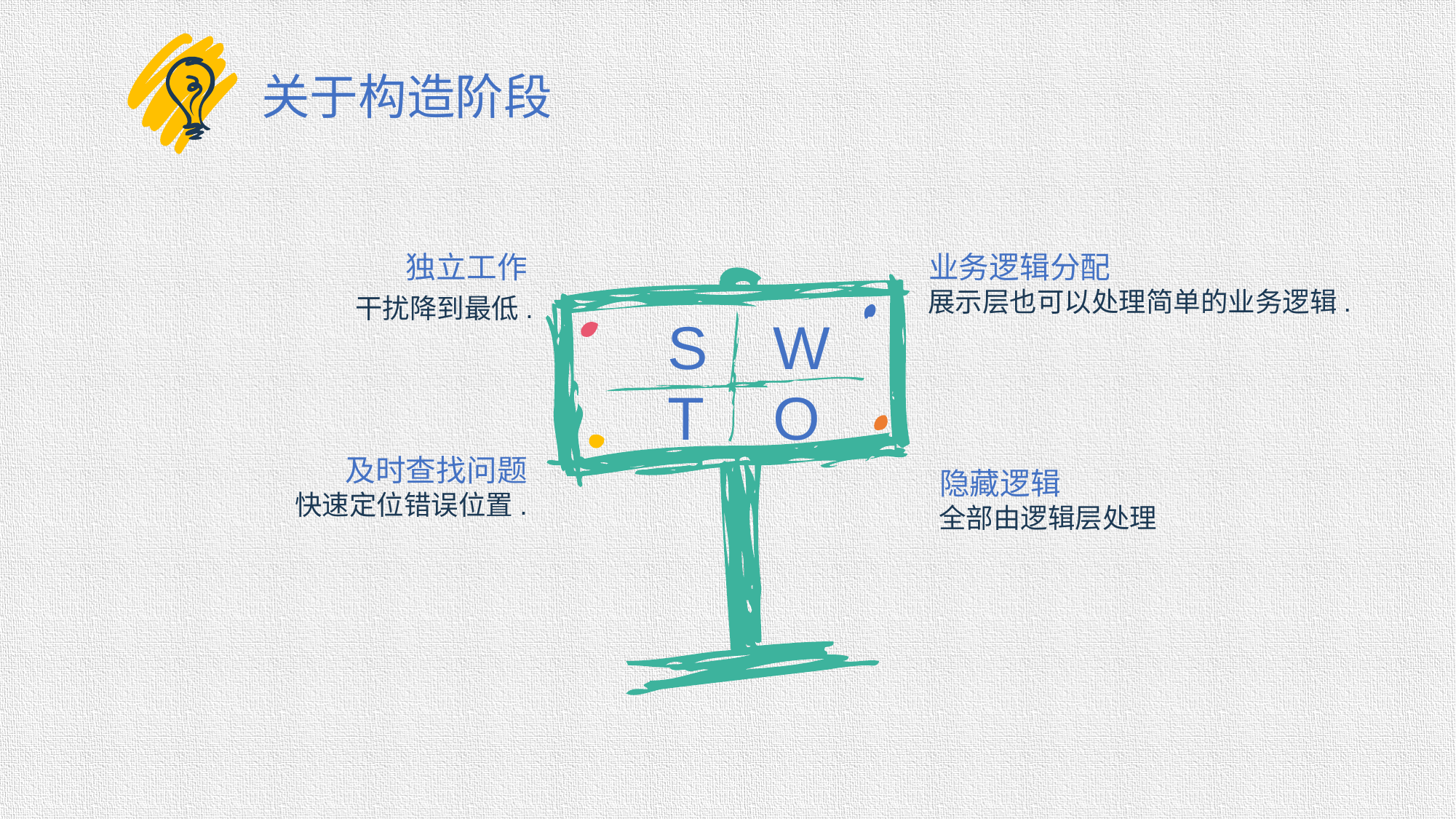

关于构造阶段

独立工作
干扰降到最低.
业务逻辑分配
展示层也可以处理简单的业务逻辑.

S
W
T
O
及时查找问题
快速定位错误位置.
隐藏逻辑
全部由逻辑层处理